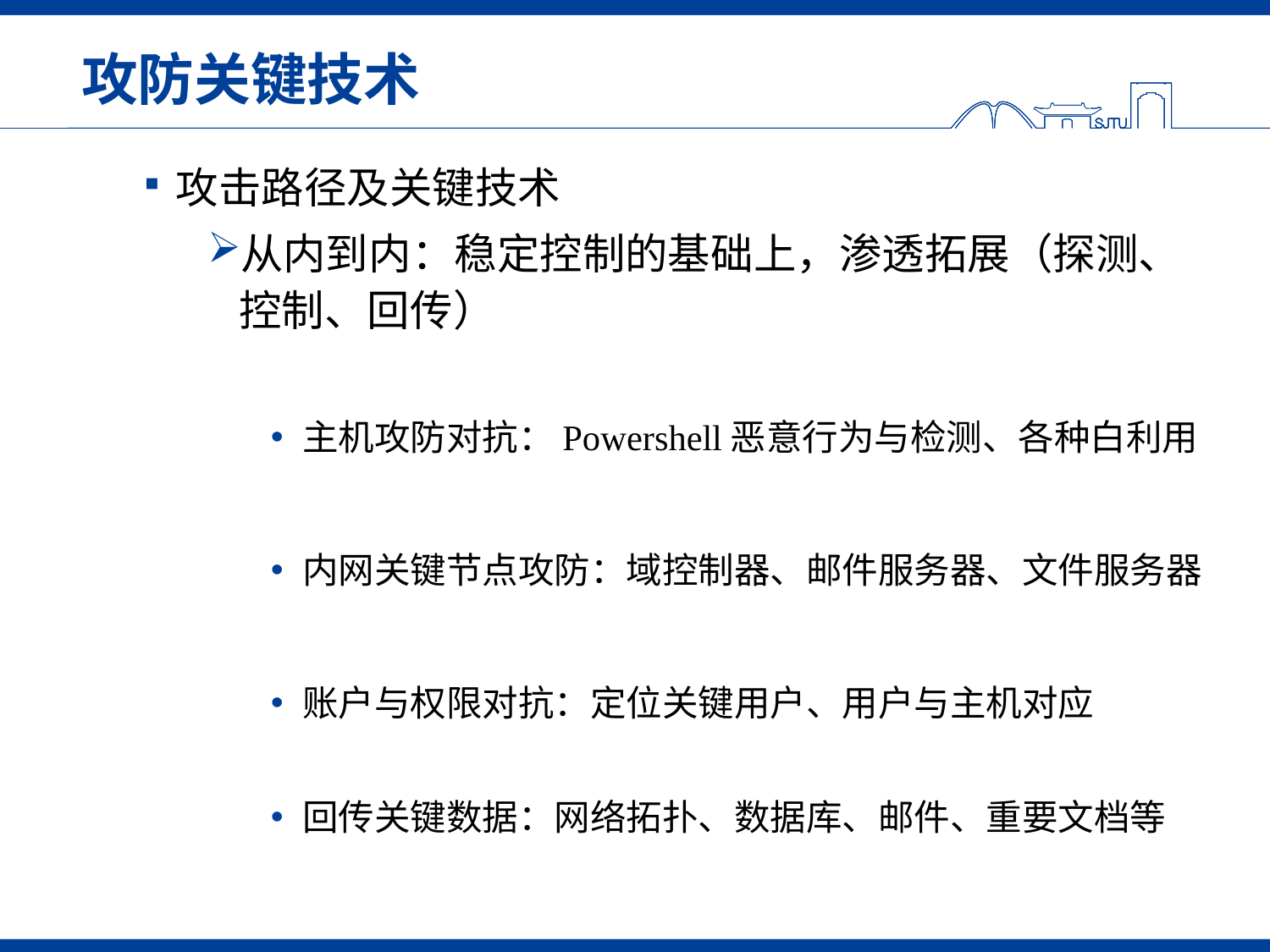

# 攻防关键技术
攻击路径及关键技术
从内到内：稳定控制的基础上，渗透拓展（探测、控制、回传）

主机攻防对抗：Powershell恶意行为与检测、各种白利用

内网关键节点攻防：域控制器、邮件服务器、文件服务器

账户与权限对抗：定位关键用户、用户与主机对应

回传关键数据：网络拓扑、数据库、邮件、重要文档等